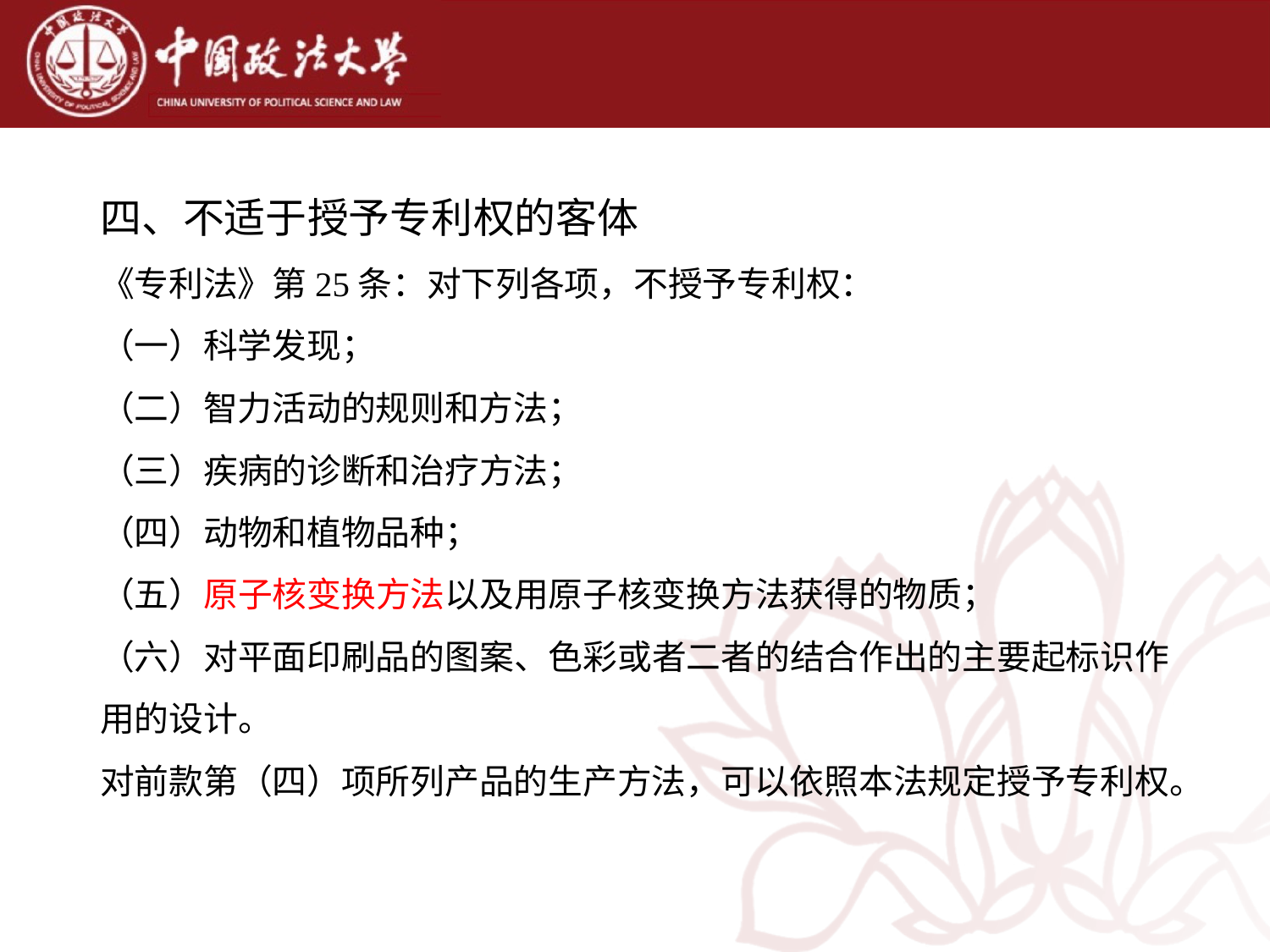

四、不适于授予专利权的客体
《专利法》第25条：对下列各项，不授予专利权：
（一）科学发现；
（二）智力活动的规则和方法；
（三）疾病的诊断和治疗方法；
（四）动物和植物品种；
（五）原子核变换方法以及用原子核变换方法获得的物质；
（六）对平面印刷品的图案、色彩或者二者的结合作出的主要起标识作用的设计。
对前款第（四）项所列产品的生产方法，可以依照本法规定授予专利权。